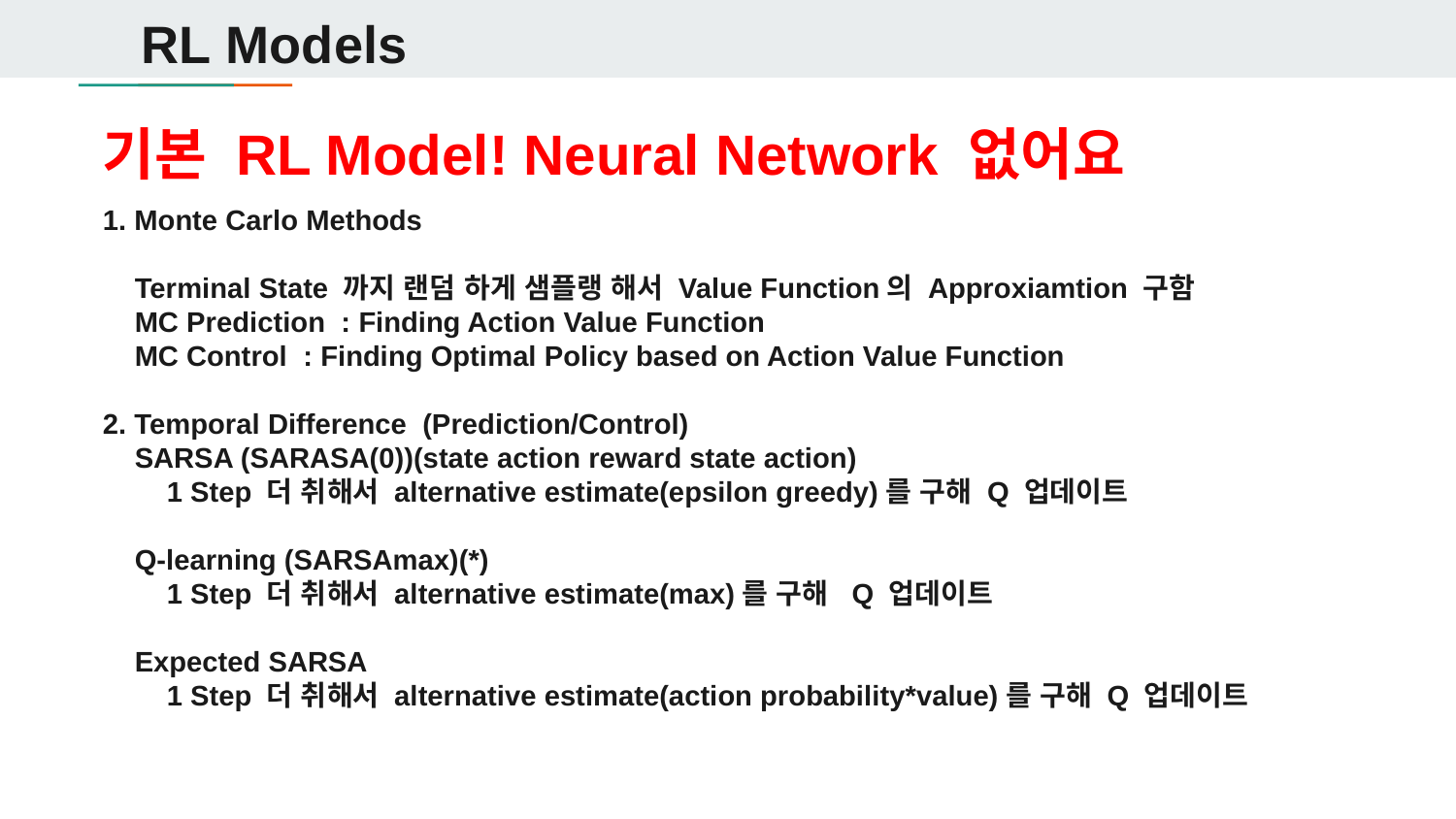

# RL Models
기본 RL Model! Neural Network 없어요
1. Monte Carlo Methods

    Terminal State 까지 랜덤 하게 샘플랭 해서 Value Function의 Approxiamtion 구함
    MC Prediction  : Finding Action Value Function
    MC Control  : Finding Optimal Policy based on Action Value Function

2. Temporal Difference  (Prediction/Control)
    SARSA (SARASA(0))(state action reward state action)
        1 Step 더 취해서 alternative estimate(epsilon greedy)를 구해 Q 업데이트

    Q-learning (SARSAmax)(*)
        1 Step 더 취해서 alternative estimate(max)를 구해  Q 업데이트

    Expected SARSA
        1 Step 더 취해서 alternative estimate(action probability*value)를 구해 Q 업데이트